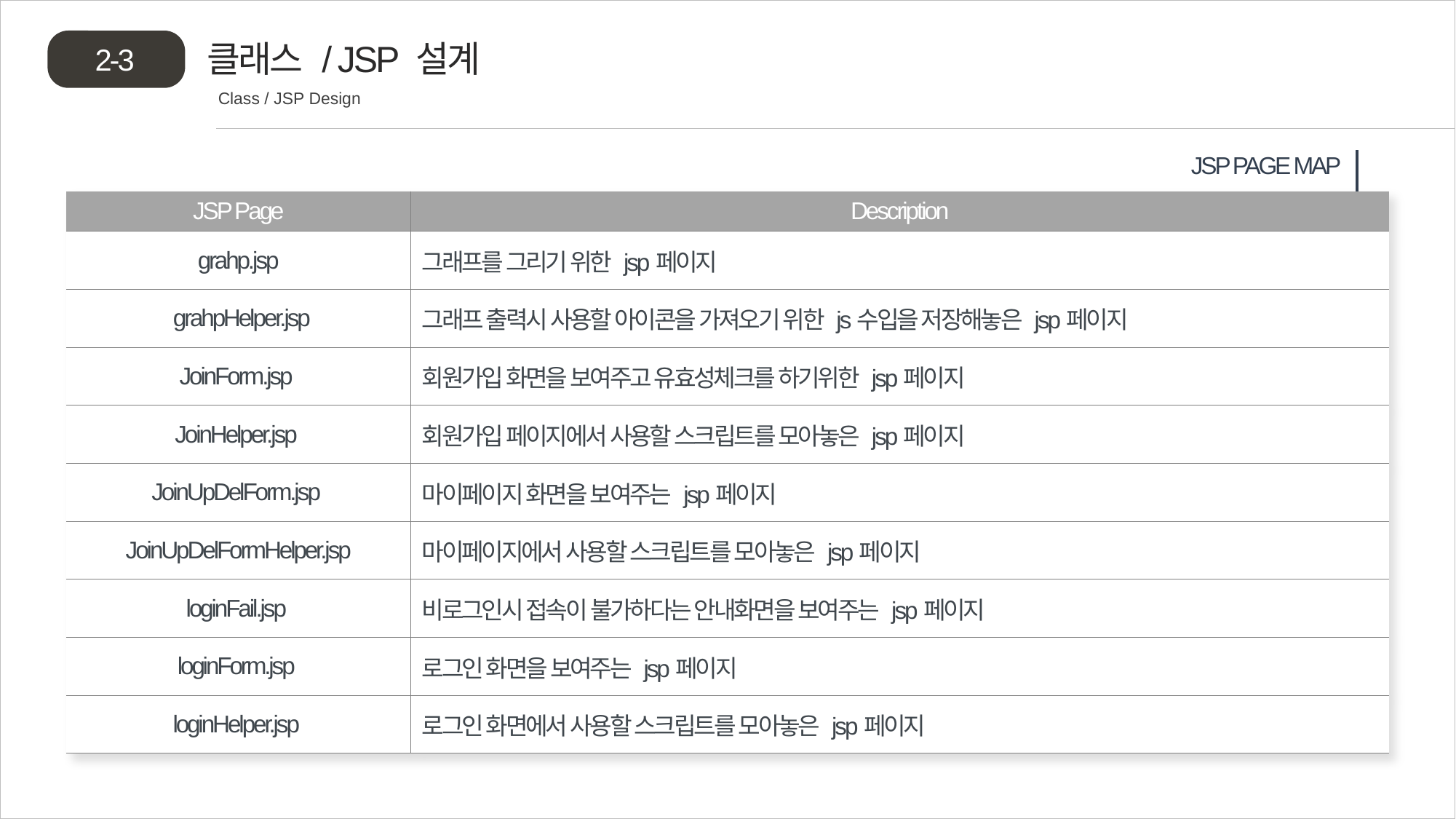

클래스 / JSP 설계
2-3
Class / JSP Design
JSP PAGE MAP
| JSP Page | Description |
| --- | --- |
| grahp.jsp | 그래프를 그리기 위한 jsp페이지 |
| grahpHelper.jsp | 그래프 출력시 사용할 아이콘을 가져오기 위한 js수입을 저장해놓은 jsp페이지 |
| JoinForm.jsp | 회원가입 화면을 보여주고 유효성체크를 하기위한 jsp페이지 |
| JoinHelper.jsp | 회원가입 페이지에서 사용할 스크립트를 모아놓은 jsp페이지 |
| JoinUpDelForm.jsp | 마이페이지 화면을 보여주는 jsp페이지 |
| JoinUpDelFormHelper.jsp | 마이페이지에서 사용할 스크립트를 모아놓은 jsp페이지 |
| loginFail.jsp | 비로그인시 접속이 불가하다는 안내화면을 보여주는 jsp페이지 |
| loginForm.jsp | 로그인 화면을 보여주는 jsp페이지 |
| loginHelper.jsp | 로그인 화면에서 사용할 스크립트를 모아놓은 jsp페이지 |